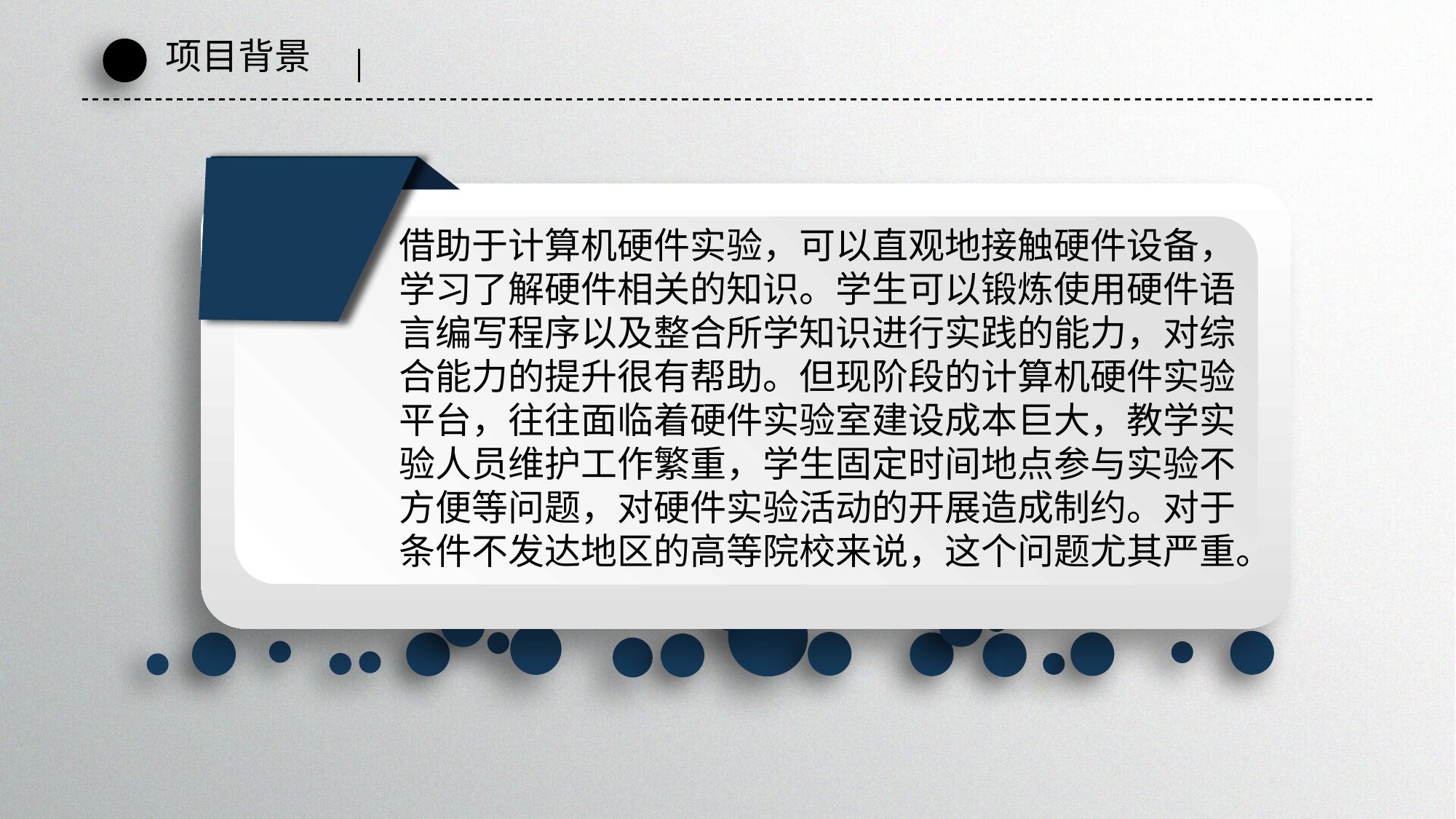

项目背景

PPT模板：www.1ppt.com/moban/                  PPT素材：www.1ppt.com/sucai/
PPT背景：www.1ppt.com/beijing/                   PPT图表：www.1ppt.com/tubiao/
PPT下载：www.1ppt.com/xiazai/                     PPT教程： www.1ppt.com/powerpoint/
资料下载：www.1ppt.com/ziliao/                   范文下载：www.1ppt.com/fanwen/
试卷下载：www.1ppt.com/shiti/                     教案下载：www.1ppt.com/jiaoan/
PPT论坛：www.1ppt.cn                                     PPT课件：www.1ppt.com/kejian/
语文课件：www.1ppt.com/kejian/yuwen/    数学课件：www.1ppt.com/kejian/shuxue/
英语课件：www.1ppt.com/kejian/yingyu/    美术课件：www.1ppt.com/kejian/meishu/
科学课件：www.1ppt.com/kejian/kexue/     物理课件：www.1ppt.com/kejian/wuli/
化学课件：www.1ppt.com/kejian/huaxue/  生物课件：www.1ppt.com/kejian/shengwu/
地理课件：www.1ppt.com/kejian/dili/          历史课件：www.1ppt.com/kejian/lishi/
借助于计算机硬件实验，可以直观地接触硬件设备，学习了解硬件相关的知识。学生可以锻炼使用硬件语言编写程序以及整合所学知识进行实践的能力，对综合能力的提升很有帮助。但现阶段的计算机硬件实验平台，往往面临着硬件实验室建设成本巨大，教学实验人员维护工作繁重，学生固定时间地点参与实验不方便等问题，对硬件实验活动的开展造成制约。对于条件不发达地区的高等院校来说，这个问题尤其严重。